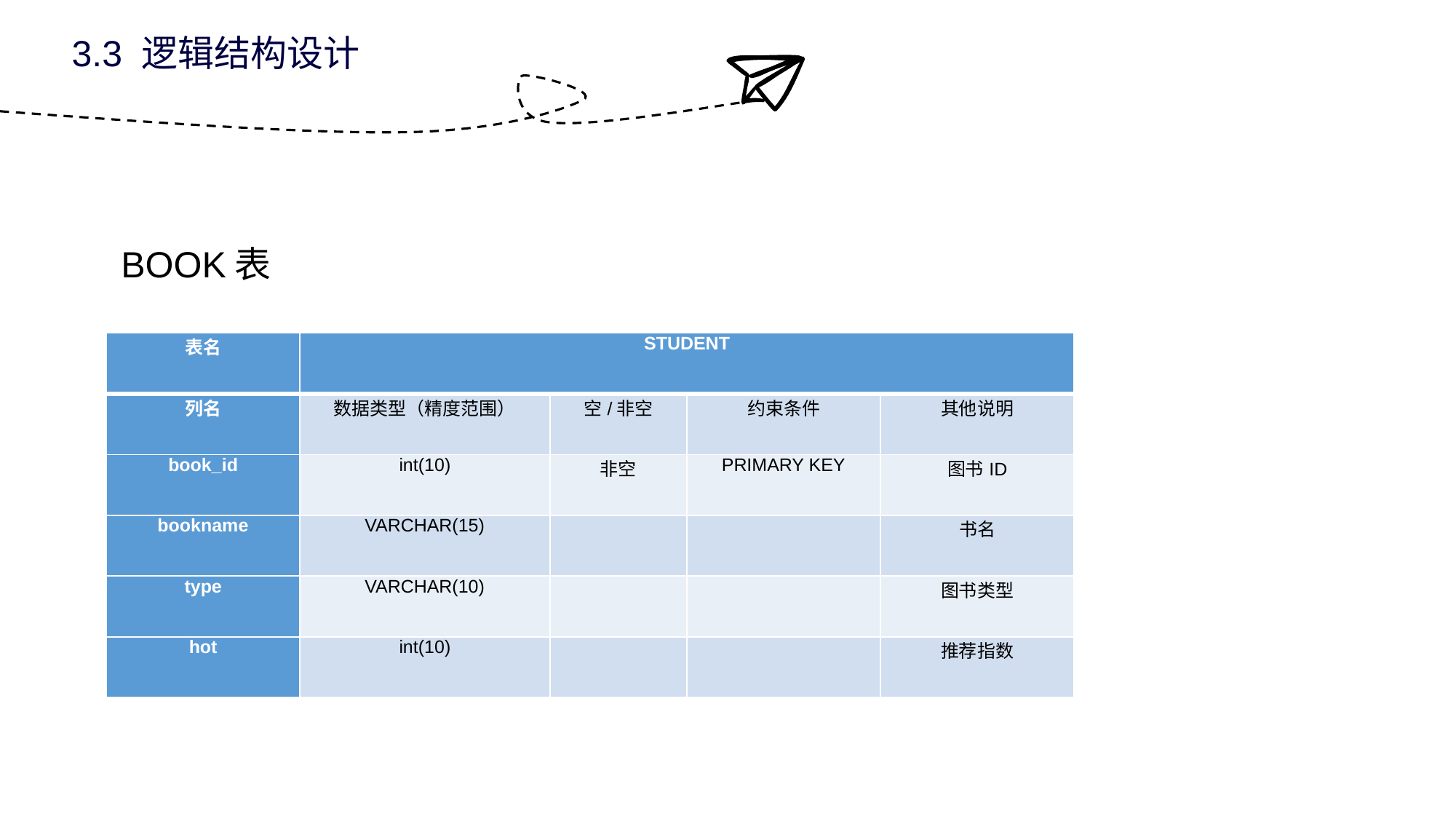

3.3 逻辑结构设计

BOOK表
| 表名 | STUDENT |  |  |  |
| --- | --- | --- | --- | --- |
| 列名 | 数据类型（精度范围） | 空/非空 | 约束条件 | 其他说明 |
| book\_id | int(10) | 非空 | PRIMARY KEY | 图书ID |
| bookname | VARCHAR(15) |  |  | 书名 |
| type | VARCHAR(10) |  |  | 图书类型 |
| hot | int(10) |  |  | 推荐指数 |